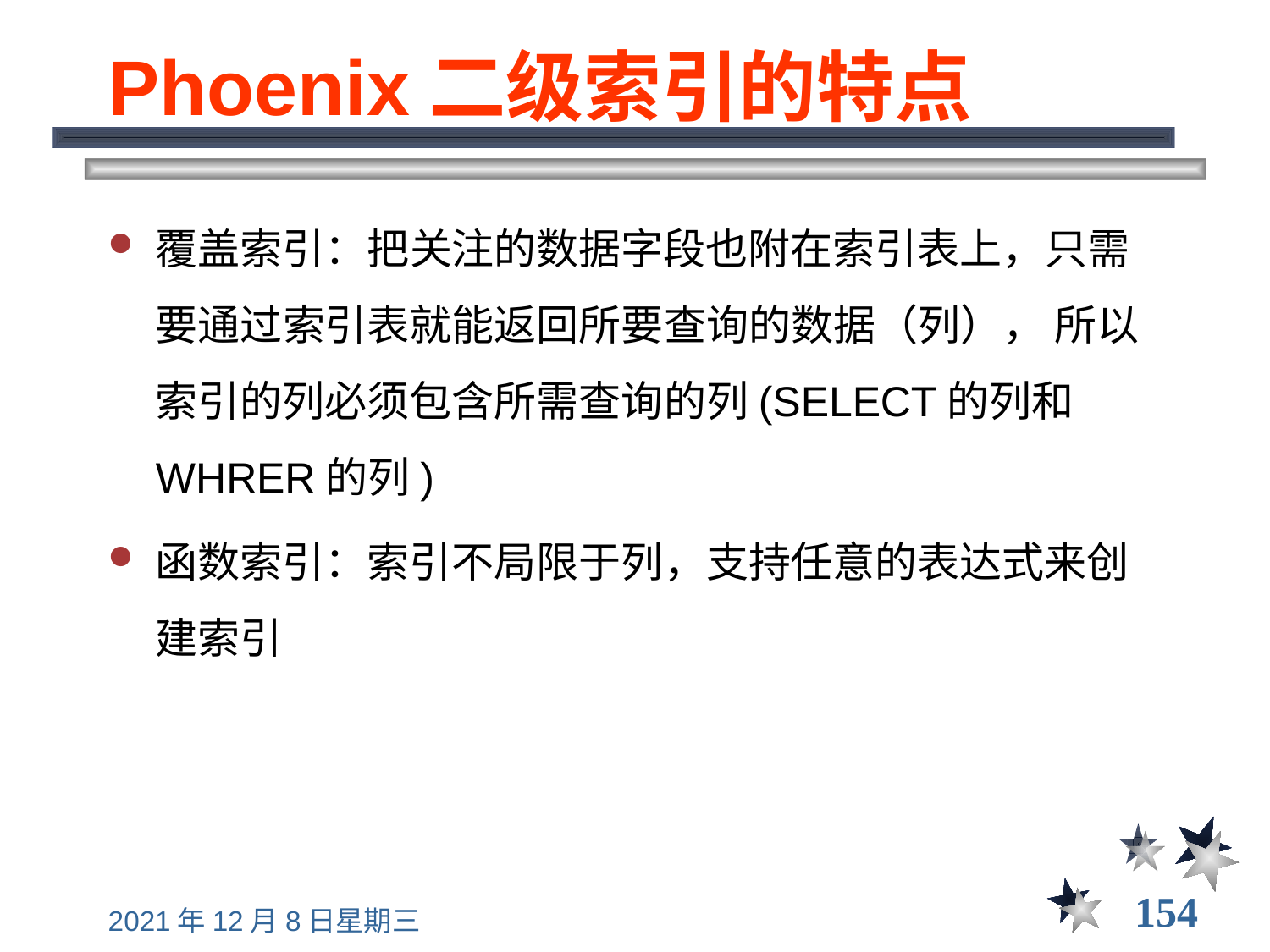

# Phoenix二级索引的特点
覆盖索引：把关注的数据字段也附在索引表上，只需要通过索引表就能返回所要查询的数据（列）， 所以索引的列必须包含所需查询的列(SELECT的列和WHRER的列)
函数索引：索引不局限于列，支持任意的表达式来创建索引
154
2021年12月8日星期三
大数据管理----前言